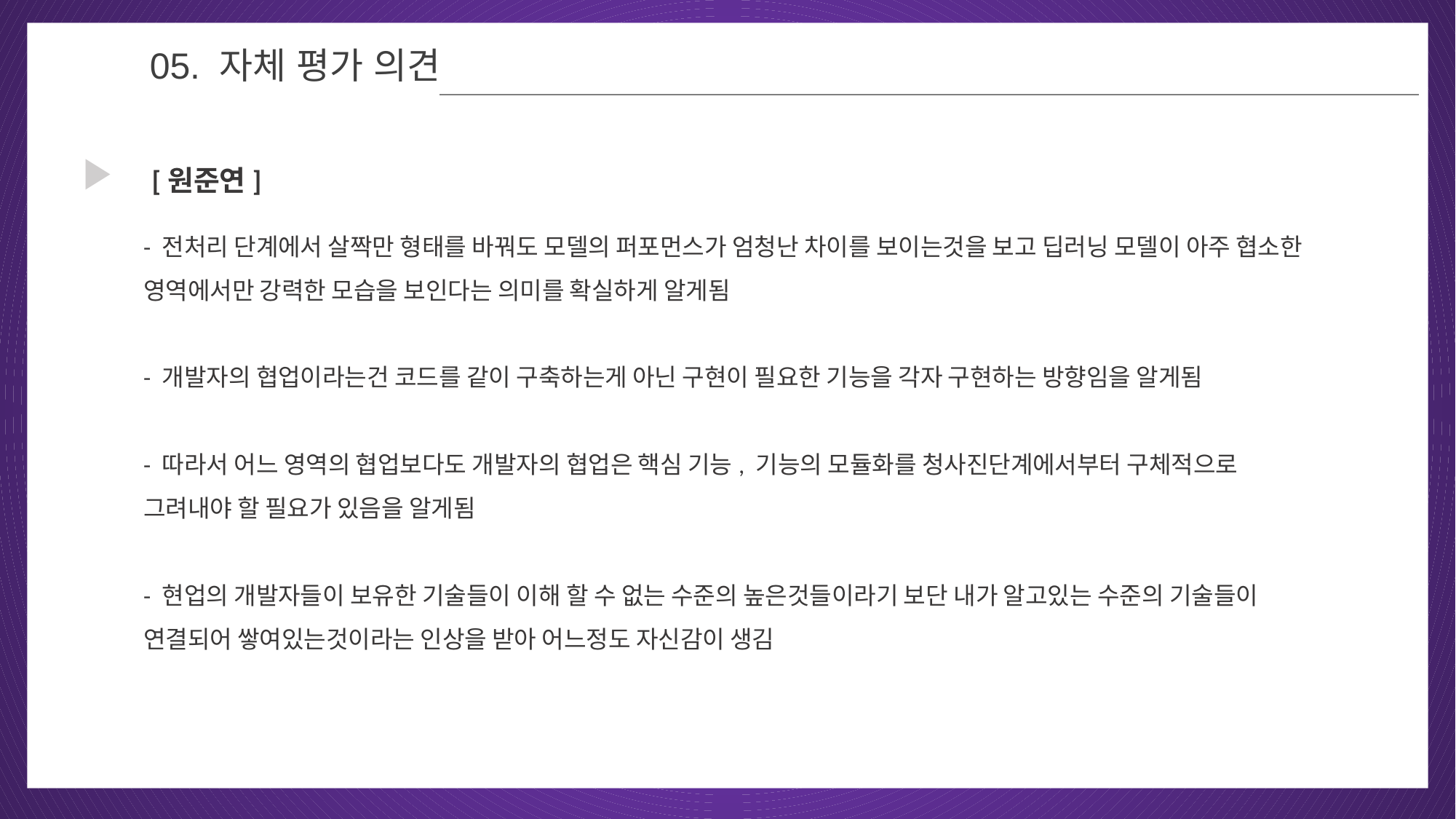

05
05. 자체 평가 의견
▶
[원준연]
- 전처리 단계에서 살짝만 형태를 바꿔도 모델의 퍼포먼스가 엄청난 차이를 보이는것을 보고 딥러닝 모델이 아주 협소한 영역에서만 강력한 모습을 보인다는 의미를 확실하게 알게됨

- 개발자의 협업이라는건 코드를 같이 구축하는게 아닌 구현이 필요한 기능을 각자 구현하는 방향임을 알게됨

- 따라서 어느 영역의 협업보다도 개발자의 협업은 핵심 기능, 기능의 모듈화를 청사진단계에서부터 구체적으로 그려내야 할 필요가 있음을 알게됨

- 현업의 개발자들이 보유한 기술들이 이해 할 수 없는 수준의 높은것들이라기 보단 내가 알고있는 수준의 기술들이 연결되어 쌓여있는것이라는 인상을 받아 어느정도 자신감이 생김